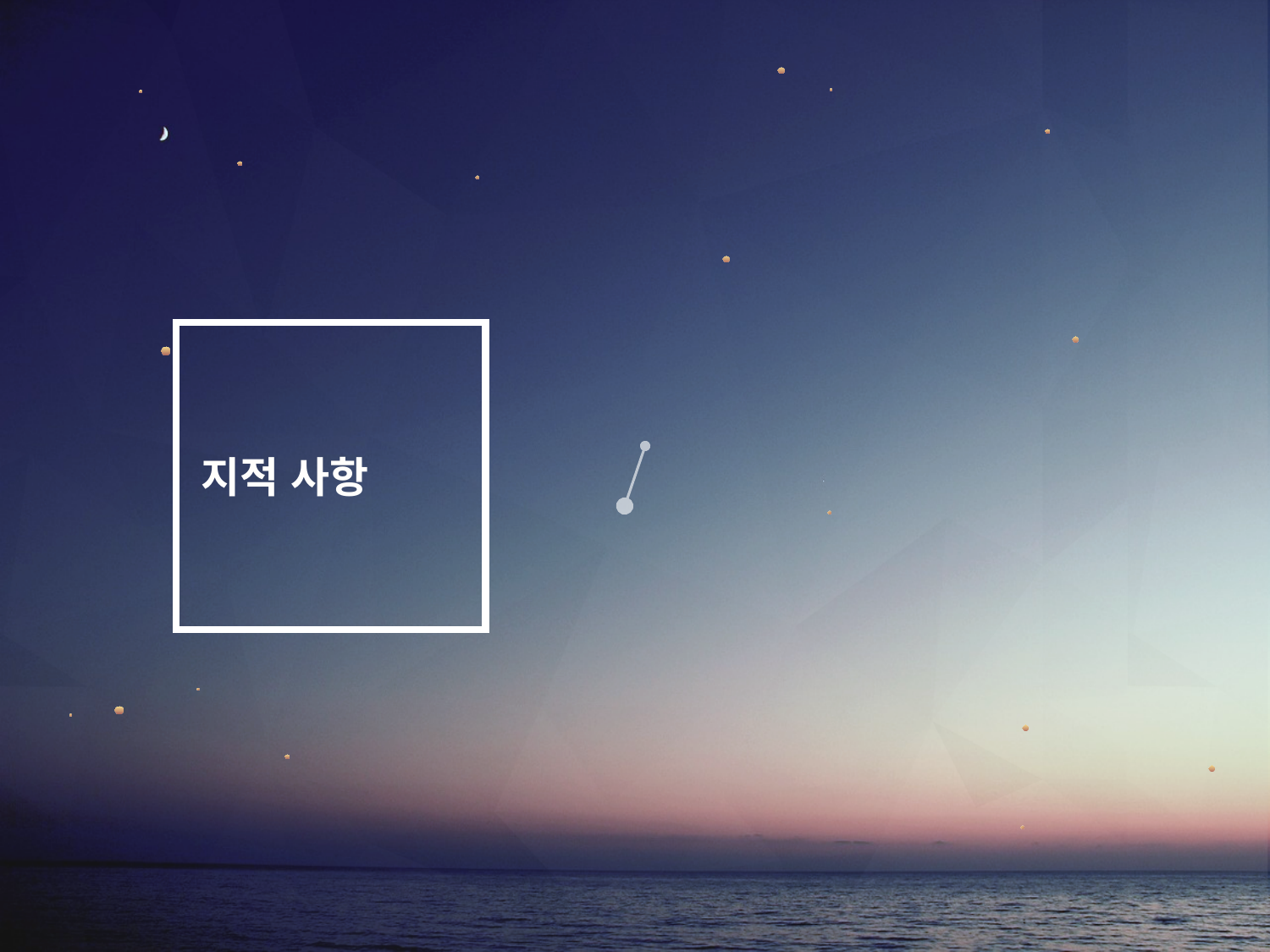

연주 점수 산출 방식 개선 필요
# 지적 사항